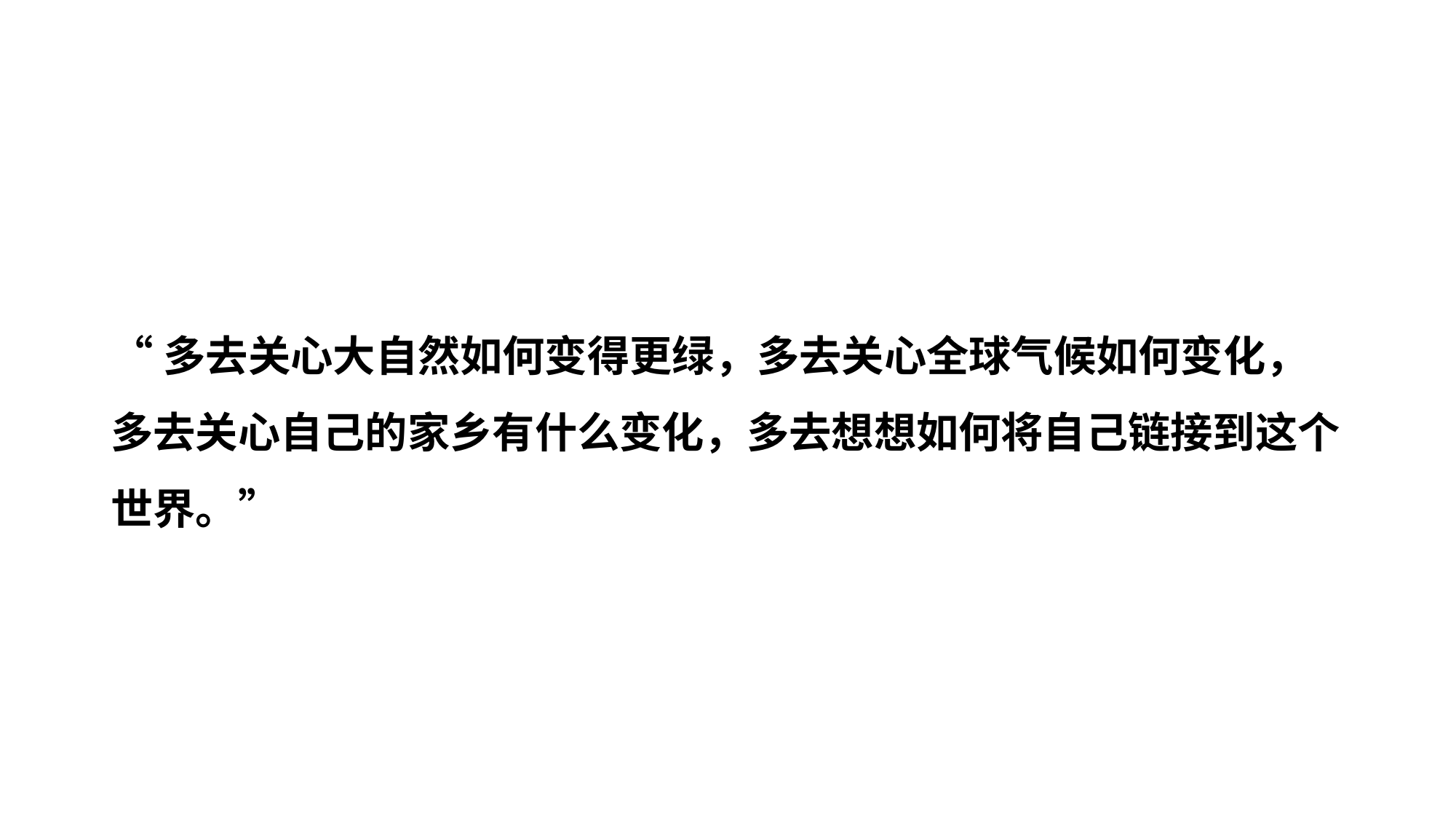

“多去关心大自然如何变得更绿，多去关心全球气候如何变化，多去关心自己的家乡有什么变化，多去想想如何将自己链接到这个世界。”